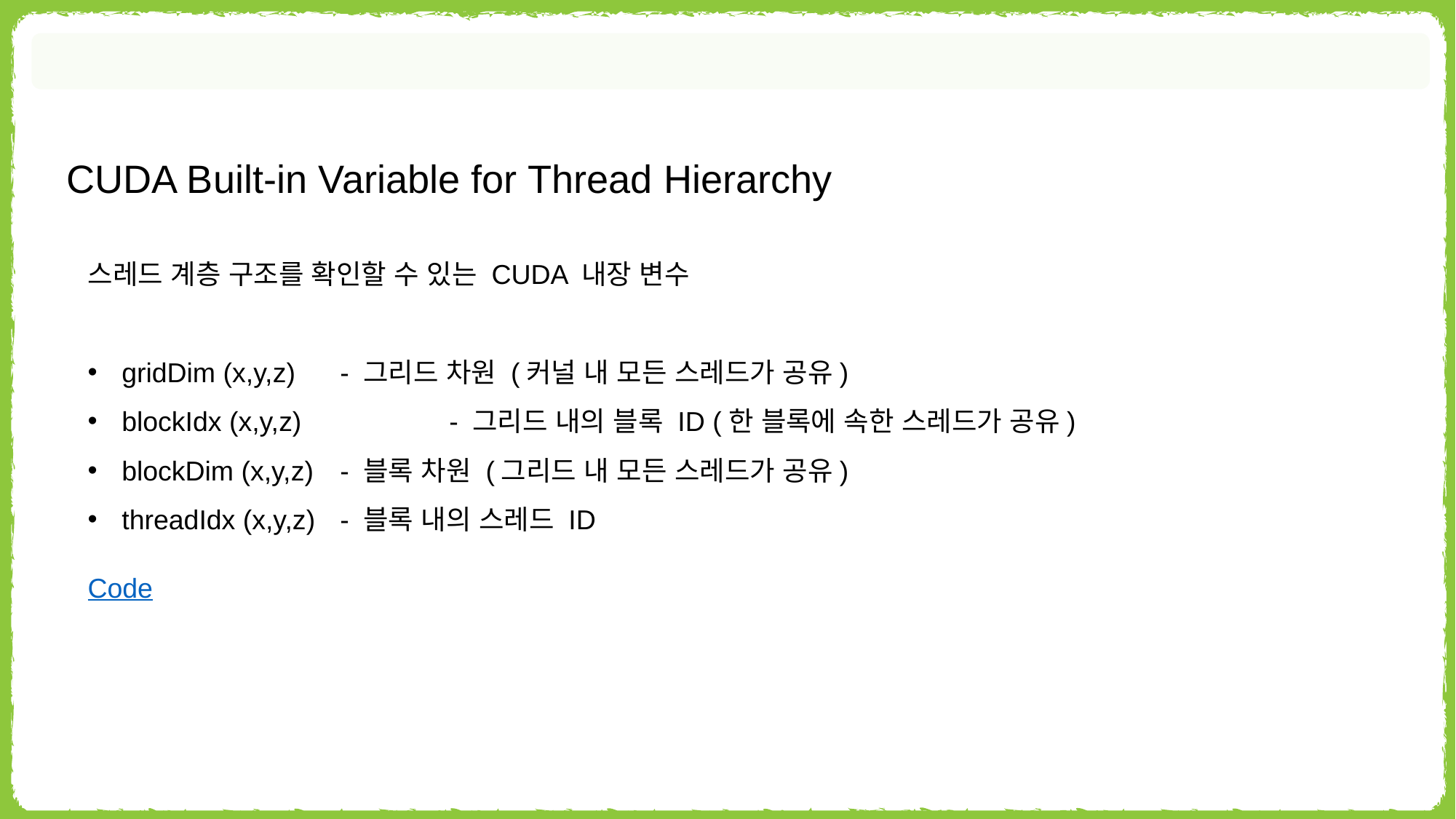

CUDA Built-in Variable for Thread Hierarchy
스레드 계층 구조를 확인할 수 있는 CUDA 내장 변수

gridDim (x,y,z) 	- 그리드 차원 (커널 내 모든 스레드가 공유)
blockIdx (x,y,z)		- 그리드 내의 블록 ID (한 블록에 속한 스레드가 공유)
blockDim (x,y,z)	- 블록 차원 (그리드 내 모든 스레드가 공유)
threadIdx (x,y,z)	- 블록 내의 스레드 ID
Code